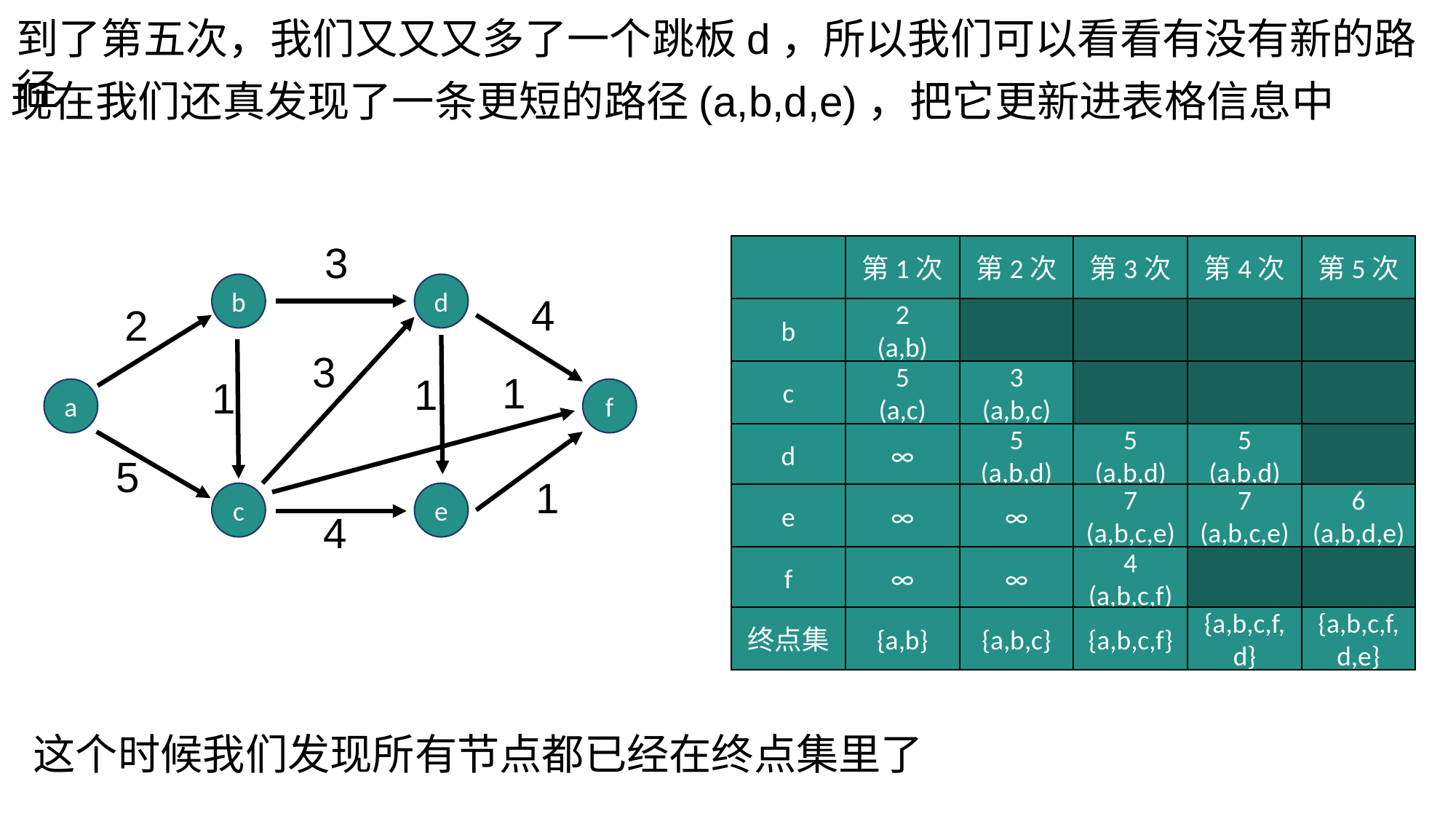

到了第五次，我们又又又多了一个跳板d，所以我们可以看看有没有新的路径
现在我们还真发现了一条更短的路径(a,b,d,e)，把它更新进表格信息中
3

第1次
第2次
第3次
第4次
第5次
b
d
4
2
b
2
(a,b)

3
1
c
5
(a,c)
3
(a,b,c)

1
1
a
f
d
∞
5
(a,b,d)
5
(a,b,d)
5
(a,b,d)

5
1
c
e
e
∞
∞
7
(a,b,c,e)
7
(a,b,c,e)
6
(a,b,d,e)
4
f
∞
∞
4
(a,b,c,f)

终点集
{a,b}
{a,b,c}
{a,b,c,f}
{a,b,c,f,d}
{a,b,c,f,d,e}
这个时候我们发现所有节点都已经在终点集里了